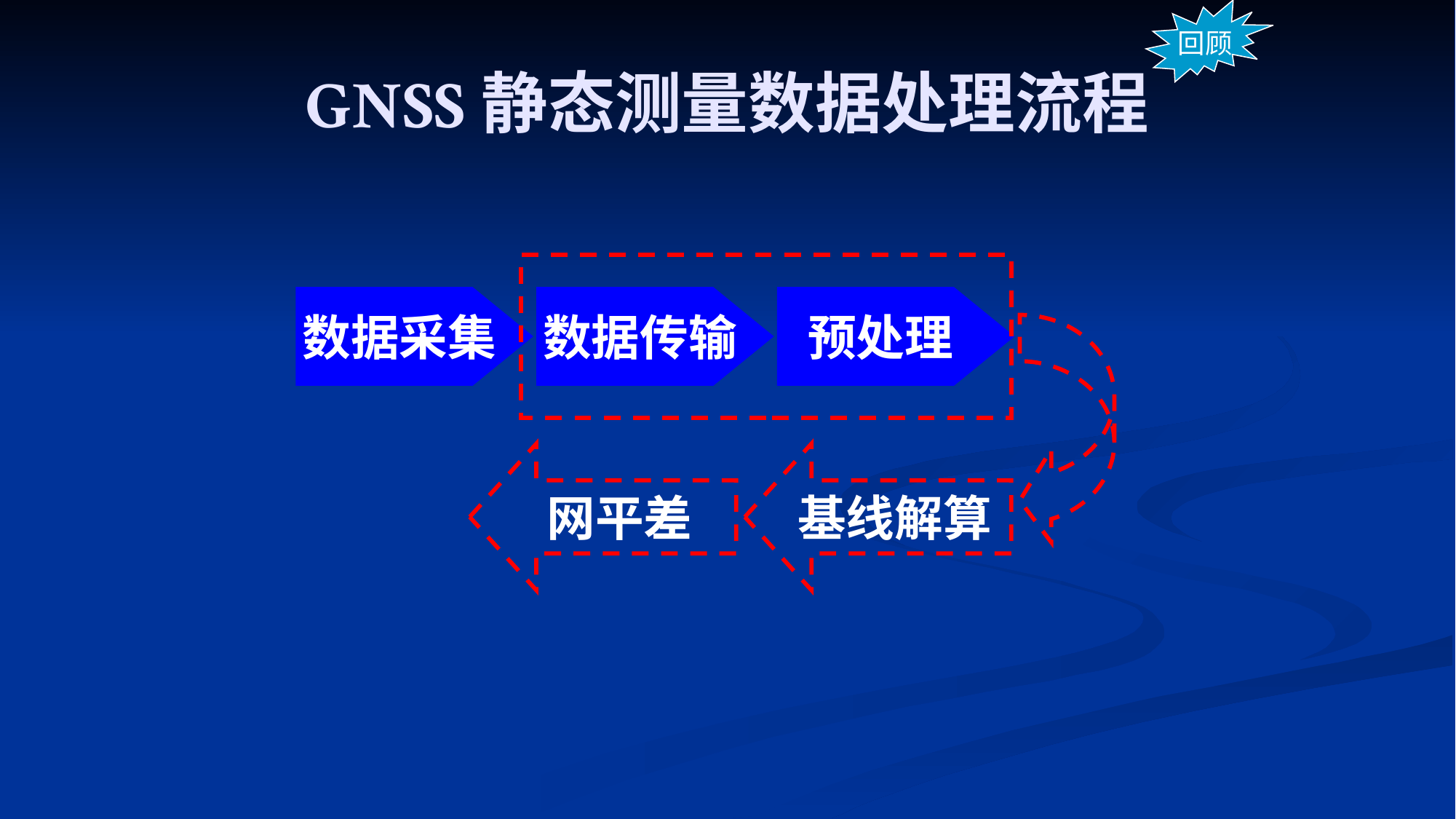

回顾
# GNSS静态测量数据处理流程

数据采集
数据传输
预处理

网平差
基线解算